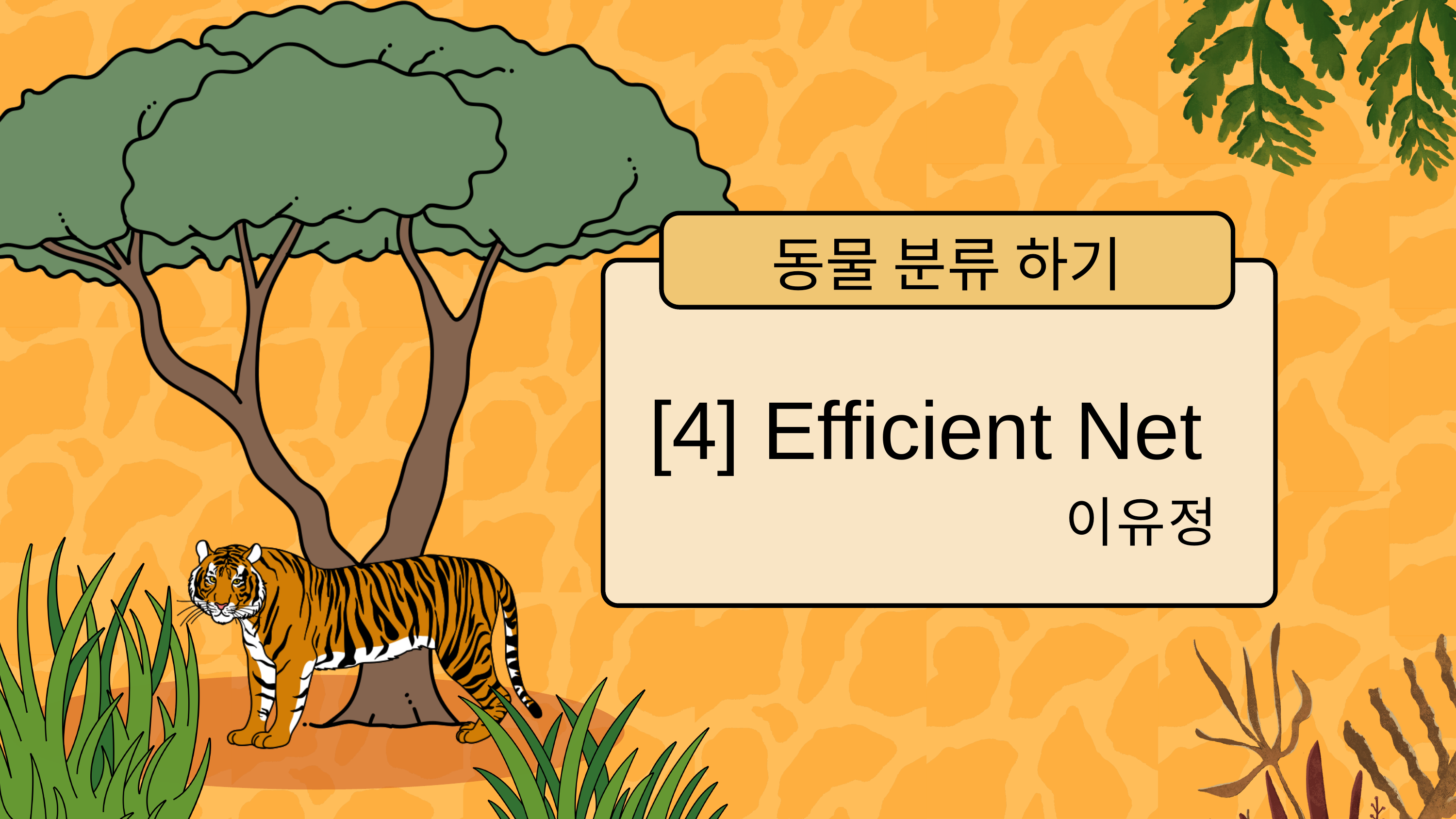

동물 분류 하기

[4] Efficient Net
이유정